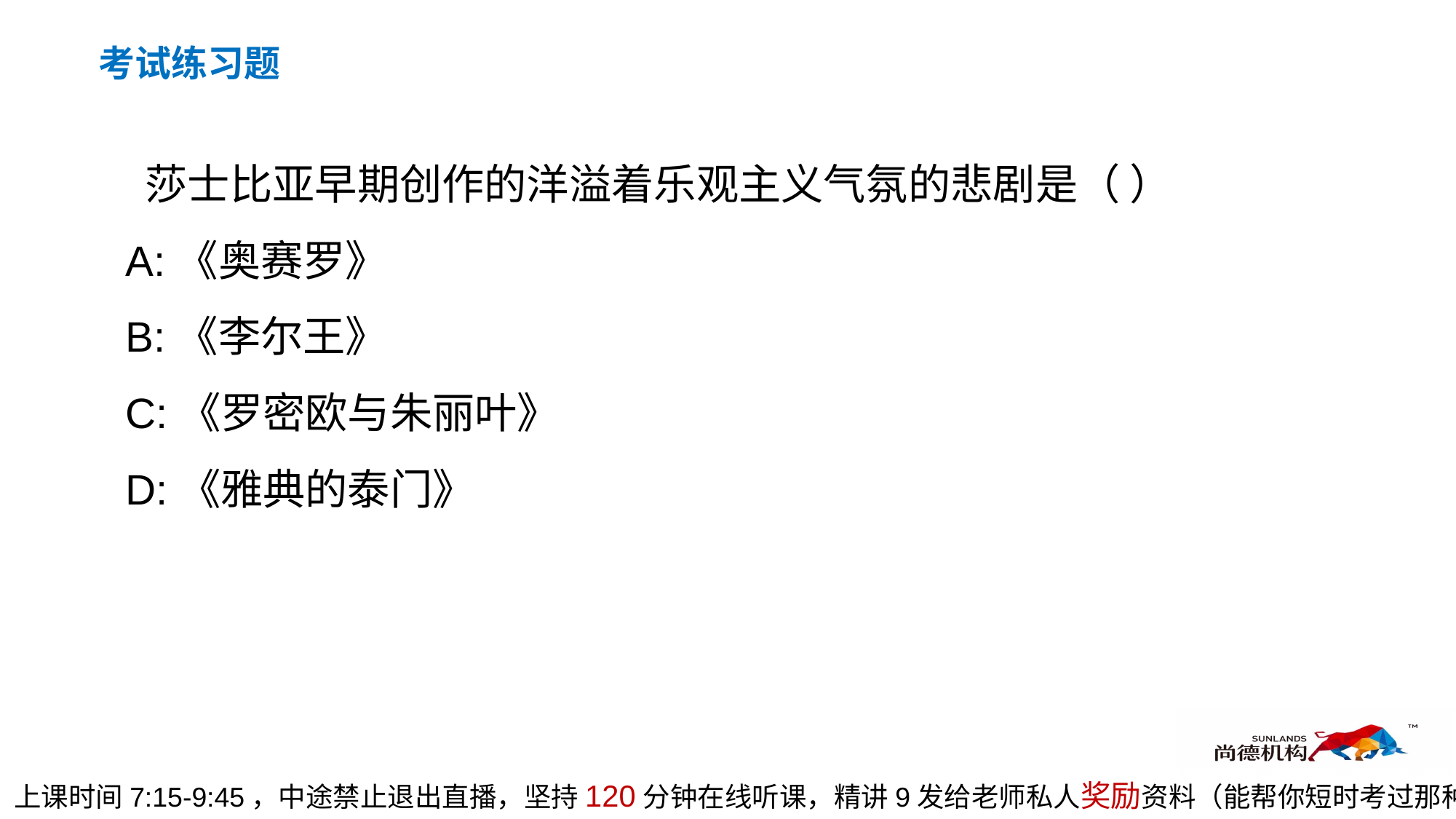

考试练习题
 莎士比亚早期创作的洋溢着乐观主义气氛的悲剧是（ ）
A:《奥赛罗》
B:《李尔王》
C:《罗密欧与朱丽叶》
D:《雅典的泰门》